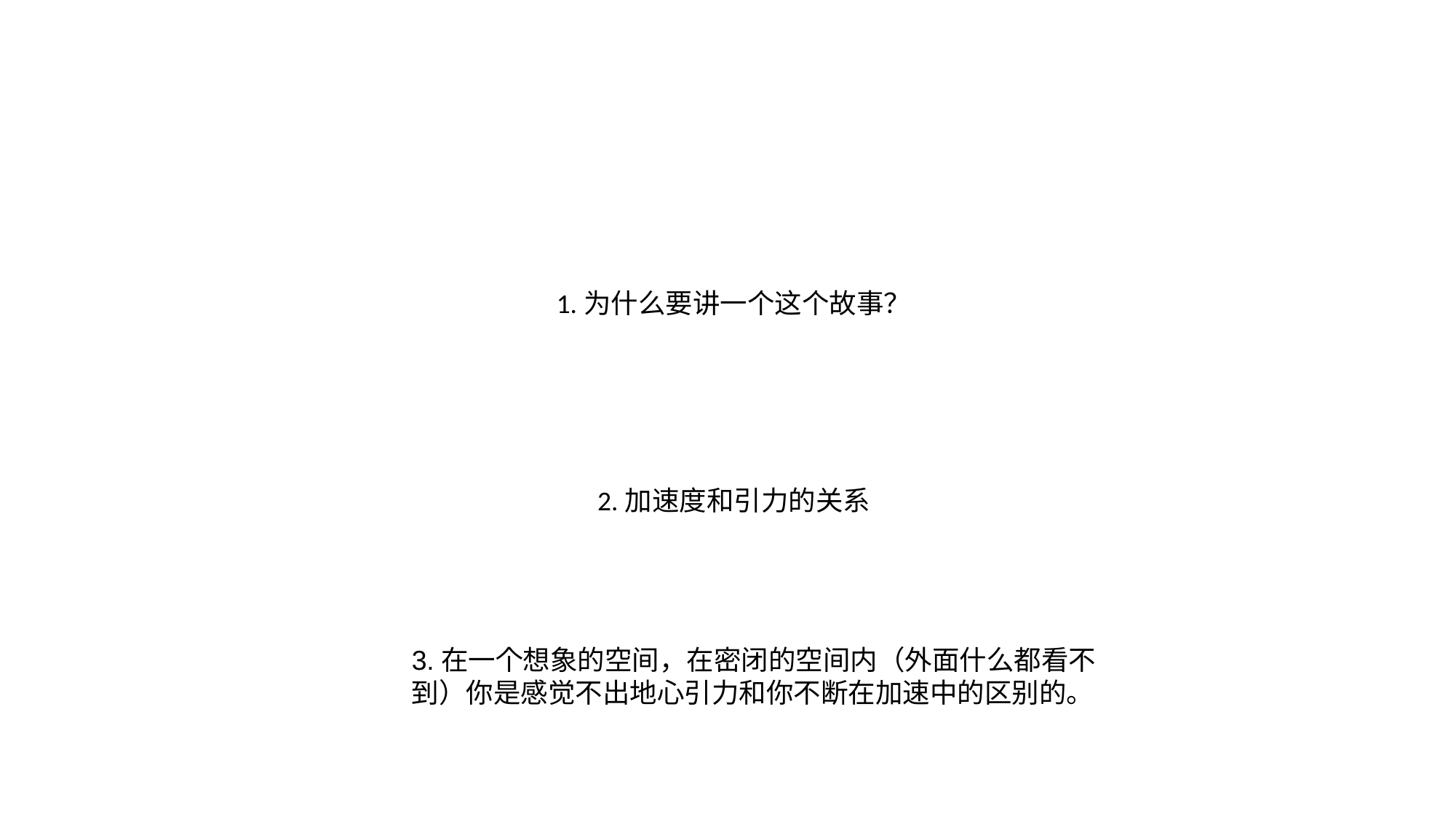

1.为什么要讲一个这个故事？
2.加速度和引力的关系
3.在一个想象的空间，在密闭的空间内（外面什么都看不到）你是感觉不出地心引力和你不断在加速中的区别的。